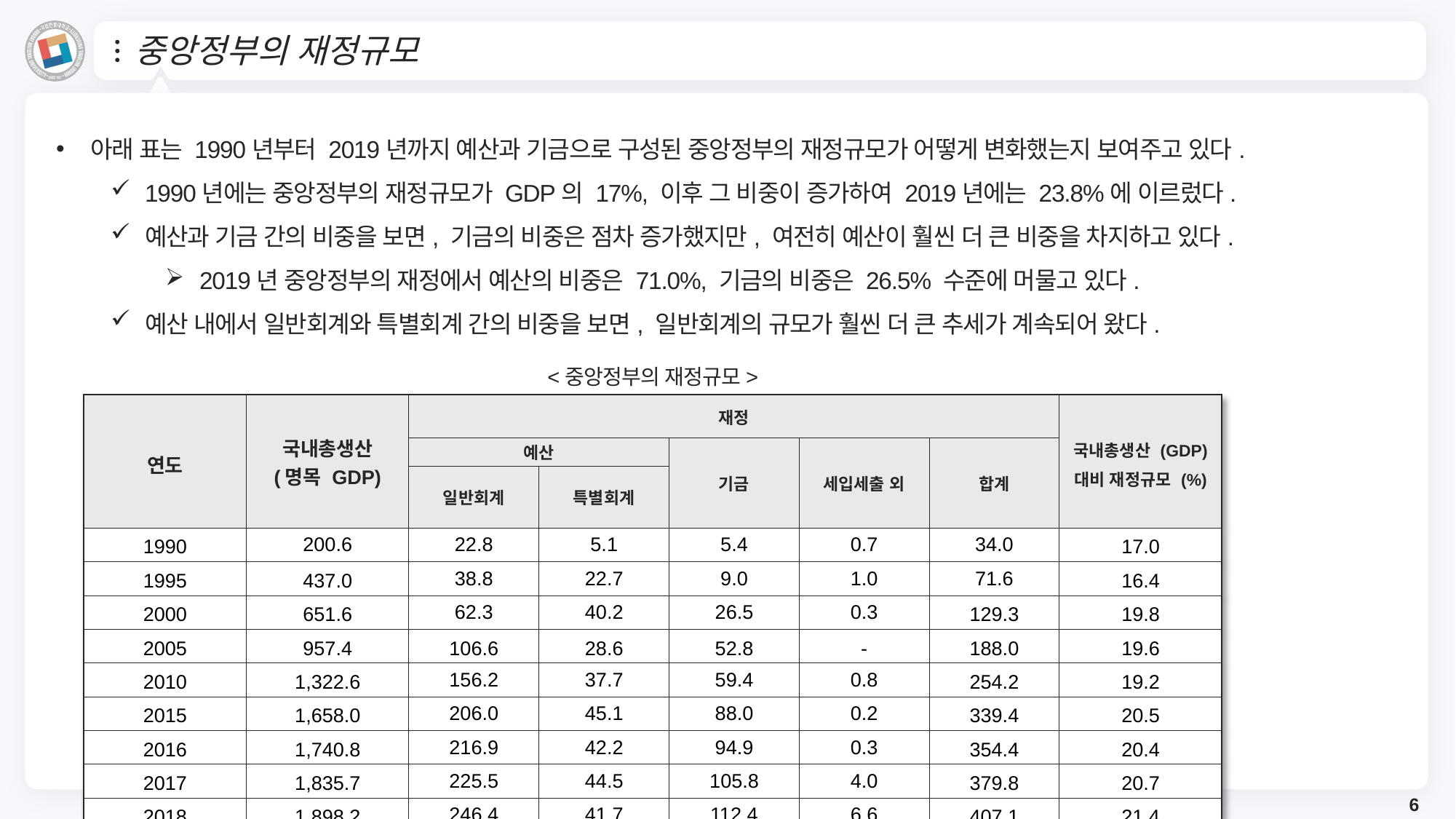

# 중앙정부의 재정규모
아래 표는 1990년부터 2019년까지 예산과 기금으로 구성된 중앙정부의 재정규모가 어떻게 변화했는지 보여주고 있다.
1990년에는 중앙정부의 재정규모가 GDP의 17%, 이후 그 비중이 증가하여 2019년에는 23.8%에 이르렀다.
예산과 기금 간의 비중을 보면, 기금의 비중은 점차 증가했지만, 여전히 예산이 훨씬 더 큰 비중을 차지하고 있다.
2019년 중앙정부의 재정에서 예산의 비중은 71.0%, 기금의 비중은 26.5% 수준에 머물고 있다.
예산 내에서 일반회계와 특별회계 간의 비중을 보면, 일반회계의 규모가 훨씬 더 큰 추세가 계속되어 왔다.
<중앙정부의 재정규모>
| 연도 | 국내총생산 (명목 GDP) | 재정 |  |  |  |  | 국내총생산 (GDP) 대비 재정규모 (%) |
| --- | --- | --- | --- | --- | --- | --- | --- |
|  |  | 예산 |  | 기금 | 세입세출 외 | 합계 |  |
|  |  | 일반회계 | 특별회계 |  |  |  |  |
| 1990 | 200.6 | 22.8 | 5.1 | 5.4 | 0.7 | 34.0 | 17.0 |
| 1995 | 437.0 | 38.8 | 22.7 | 9.0 | 1.0 | 71.6 | 16.4 |
| 2000 | 651.6 | 62.3 | 40.2 | 26.5 | 0.3 | 129.3 | 19.8 |
| 2005 | 957.4 | 106.6 | 28.6 | 52.8 | - | 188.0 | 19.6 |
| 2010 | 1,322.6 | 156.2 | 37.7 | 59.4 | 0.8 | 254.2 | 19.2 |
| 2015 | 1,658.0 | 206.0 | 45.1 | 88.0 | 0.2 | 339.4 | 20.5 |
| 2016 | 1,740.8 | 216.9 | 42.2 | 94.9 | 0.3 | 354.4 | 20.4 |
| 2017 | 1,835.7 | 225.5 | 44.5 | 105.8 | 4.0 | 379.8 | 20.7 |
| 2018 | 1,898.2 | 246.4 | 41.7 | 112.4 | 6.6 | 407.1 | 21.4 |
| 2019 | 1,919.0 | 277.7 | 46.1 | 121.0 | 11.2 | 455.9 | 23.8 |
6